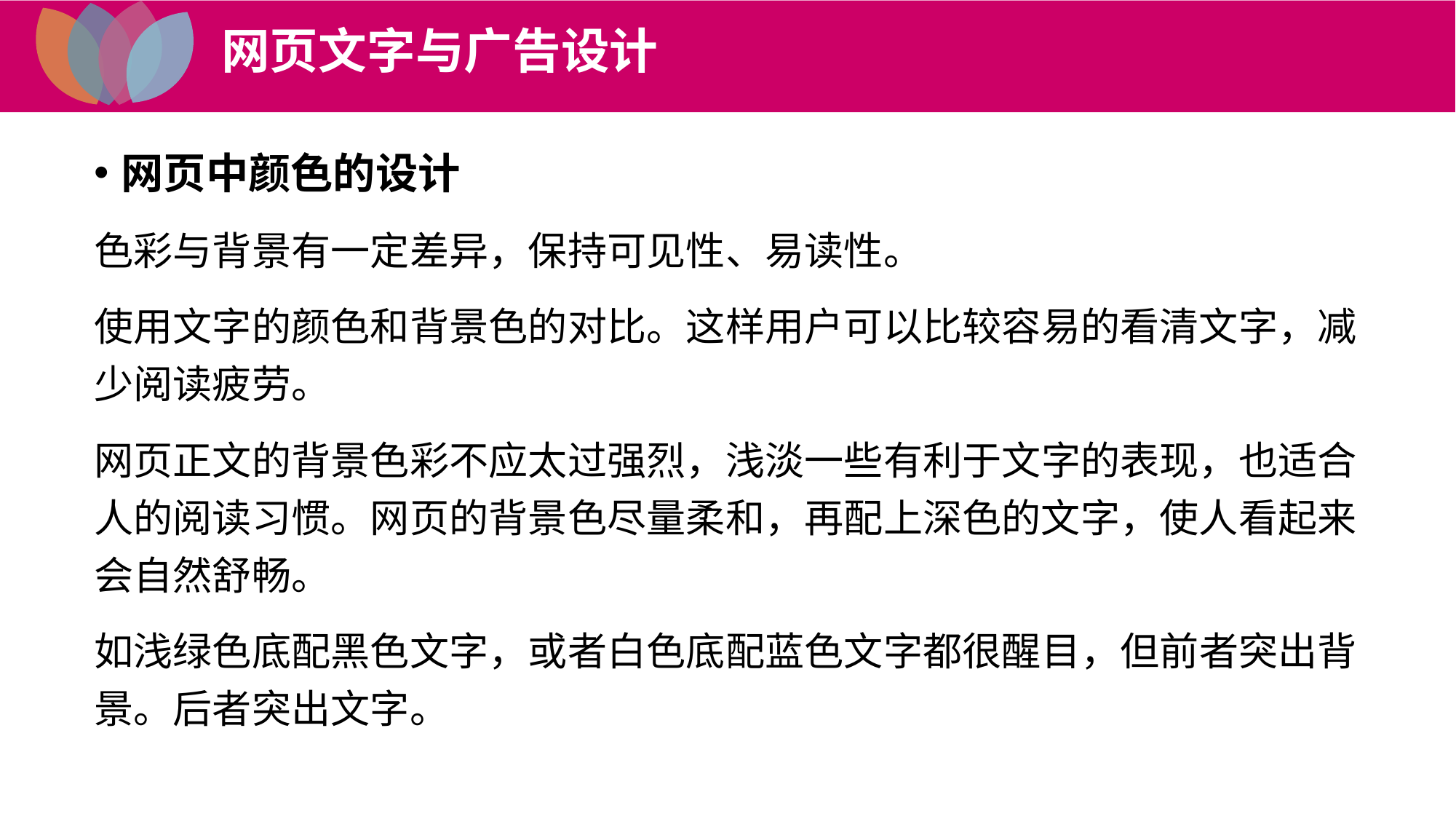

网页文字与广告设计
网页中颜色的设计
色彩与背景有一定差异，保持可见性、易读性。
使用文字的颜色和背景色的对比。这样用户可以比较容易的看清文字，减少阅读疲劳。
网页正文的背景色彩不应太过强烈，浅淡一些有利于文字的表现，也适合人的阅读习惯。网页的背景色尽量柔和，再配上深色的文字，使人看起来会自然舒畅。
如浅绿色底配黑色文字，或者白色底配蓝色文字都很醒目，但前者突出背景。后者突出文字。